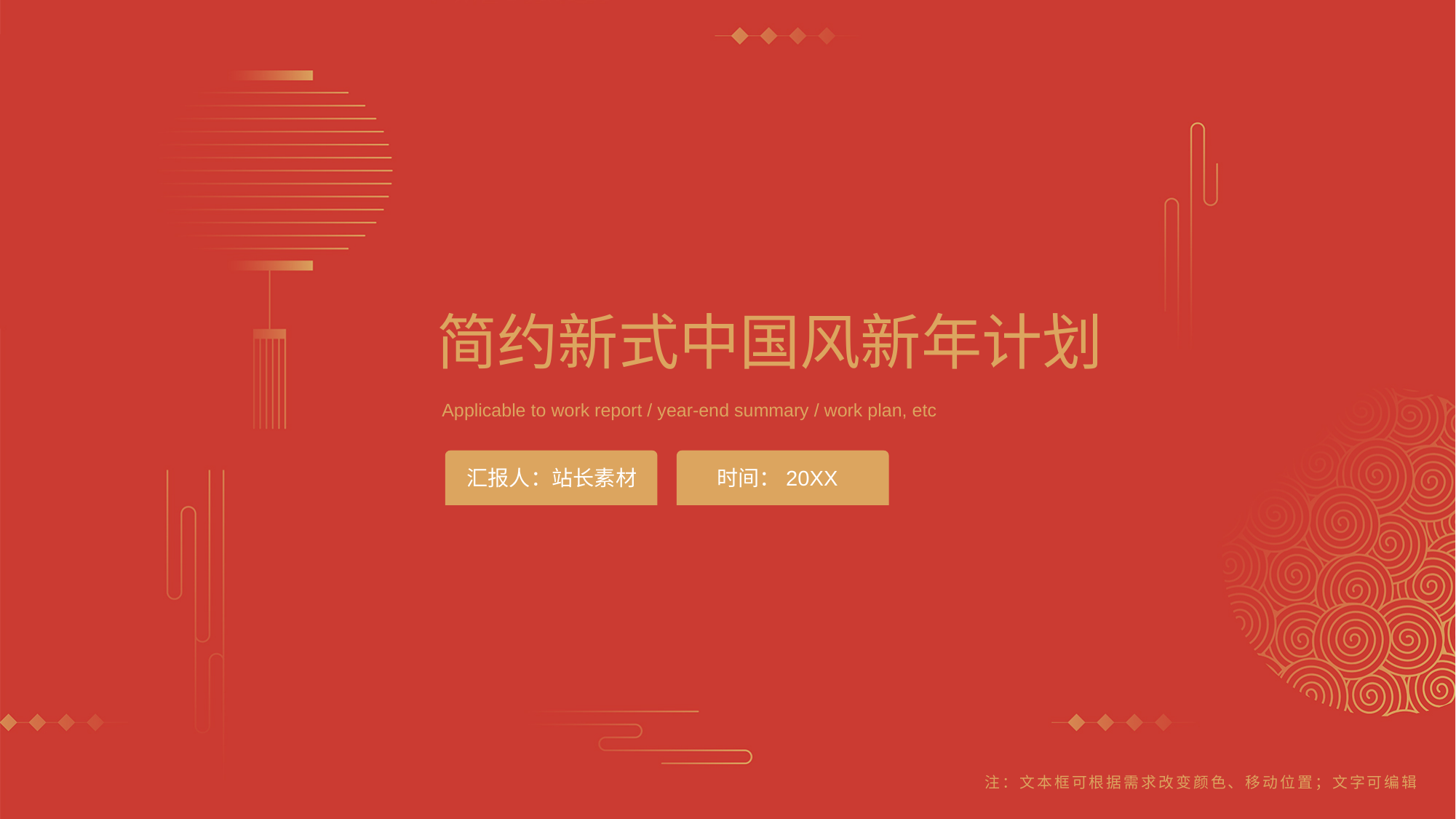

简约新式中国风新年计划
Applicable to work report / year-end summary / work plan, etc

汇报人：站长素材

时间：20XX
注：文本框可根据需求改变颜色、移动位置；文字可编辑